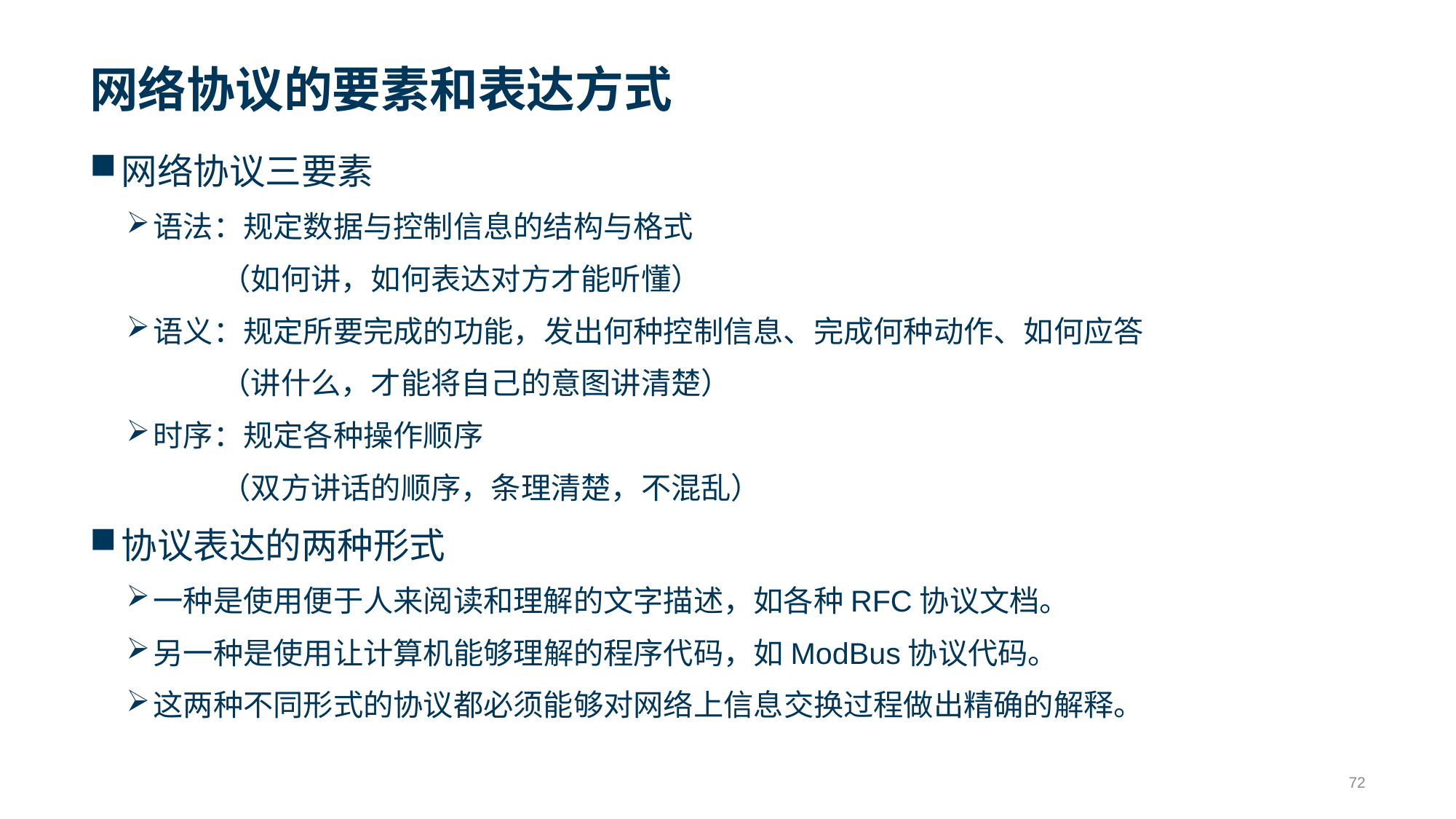

# 网络协议的要素和表达方式
网络协议三要素
语法：规定数据与控制信息的结构与格式
             （如何讲，如何表达对方才能听懂）
语义：规定所要完成的功能，发出何种控制信息、完成何种动作、如何应答
             （讲什么，才能将自己的意图讲清楚）
时序：规定各种操作顺序
             （双方讲话的顺序，条理清楚，不混乱）
协议表达的两种形式
一种是使用便于人来阅读和理解的文字描述，如各种RFC协议文档。
另一种是使用让计算机能够理解的程序代码，如ModBus协议代码。
这两种不同形式的协议都必须能够对网络上信息交换过程做出精确的解释。

72